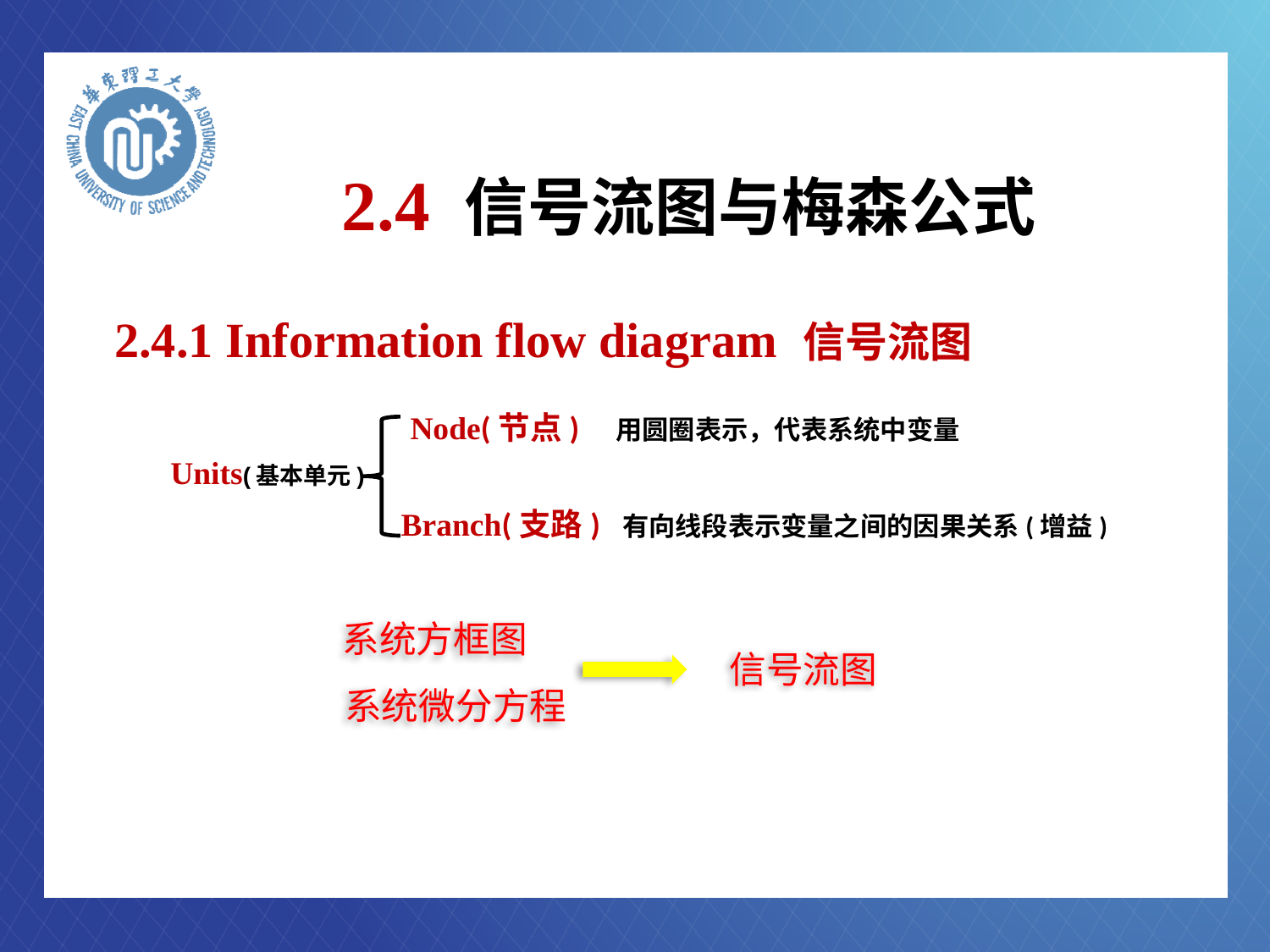

2.4 信号流图与梅森公式
# 2.4.1 Information flow diagram 信号流图
Node(节点)    用圆圈表示，代表系统中变量

Units(基本单元)
Branch(支路)  有向线段表示变量之间的因果关系(增益)
系统方框图
信号流图

系统微分方程